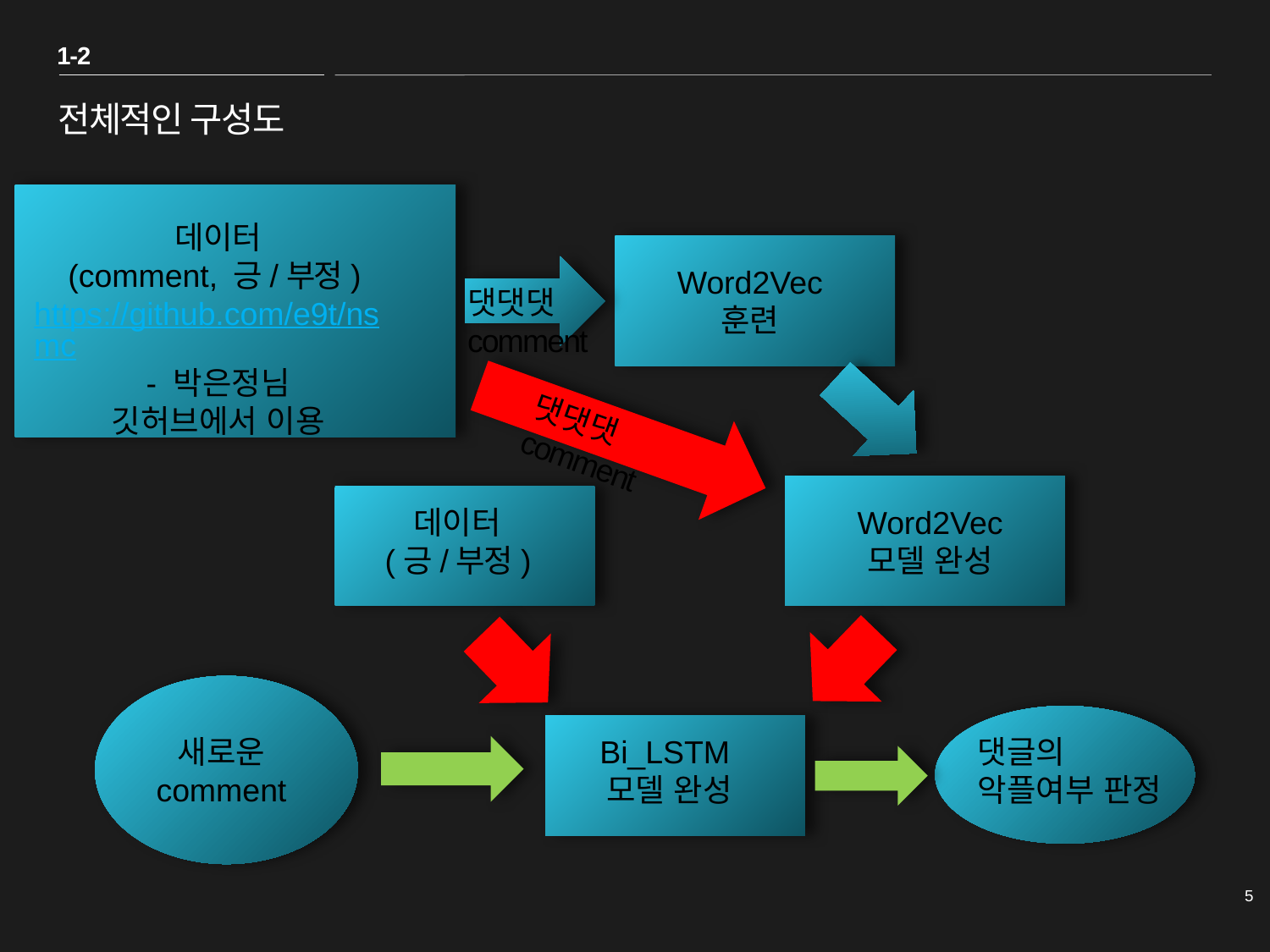

1-2
# 전체적인 구성도

데이터
(comment, 긍/부정) https://github.com/e9t/nsmc - 박은정님
깃허브에서 이용

Word2Vec
훈련
데이터
(댓comment,
긍/부정) https://github.com/e9t/nsmc - 박은정님 깃허브에서 이용
댓댓댓comment

댓댓댓comment

Word2Vec
모델 완성
데이터
(긍/부정)

Bi_LSTM
모델 완성
댓글의 악플여부 판정
새로운 comment

5